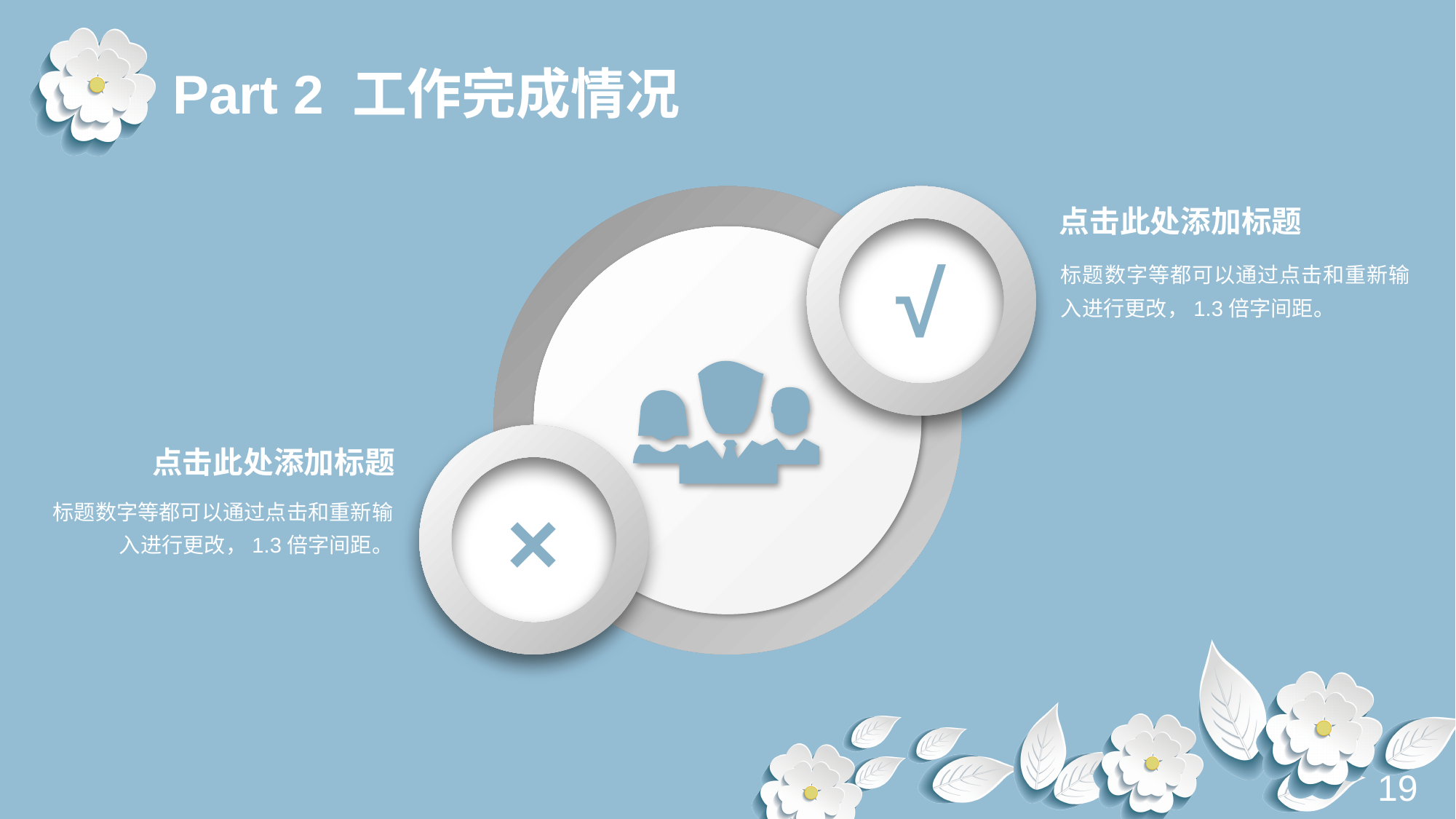

Part 2 工作完成情况

点击此处添加标题

√
标题数字等都可以通过点击和重新输入进行更改，1.3倍字间距。

点击此处添加标题
×
标题数字等都可以通过点击和重新输入进行更改，1.3倍字间距。
19
延时符
延时符